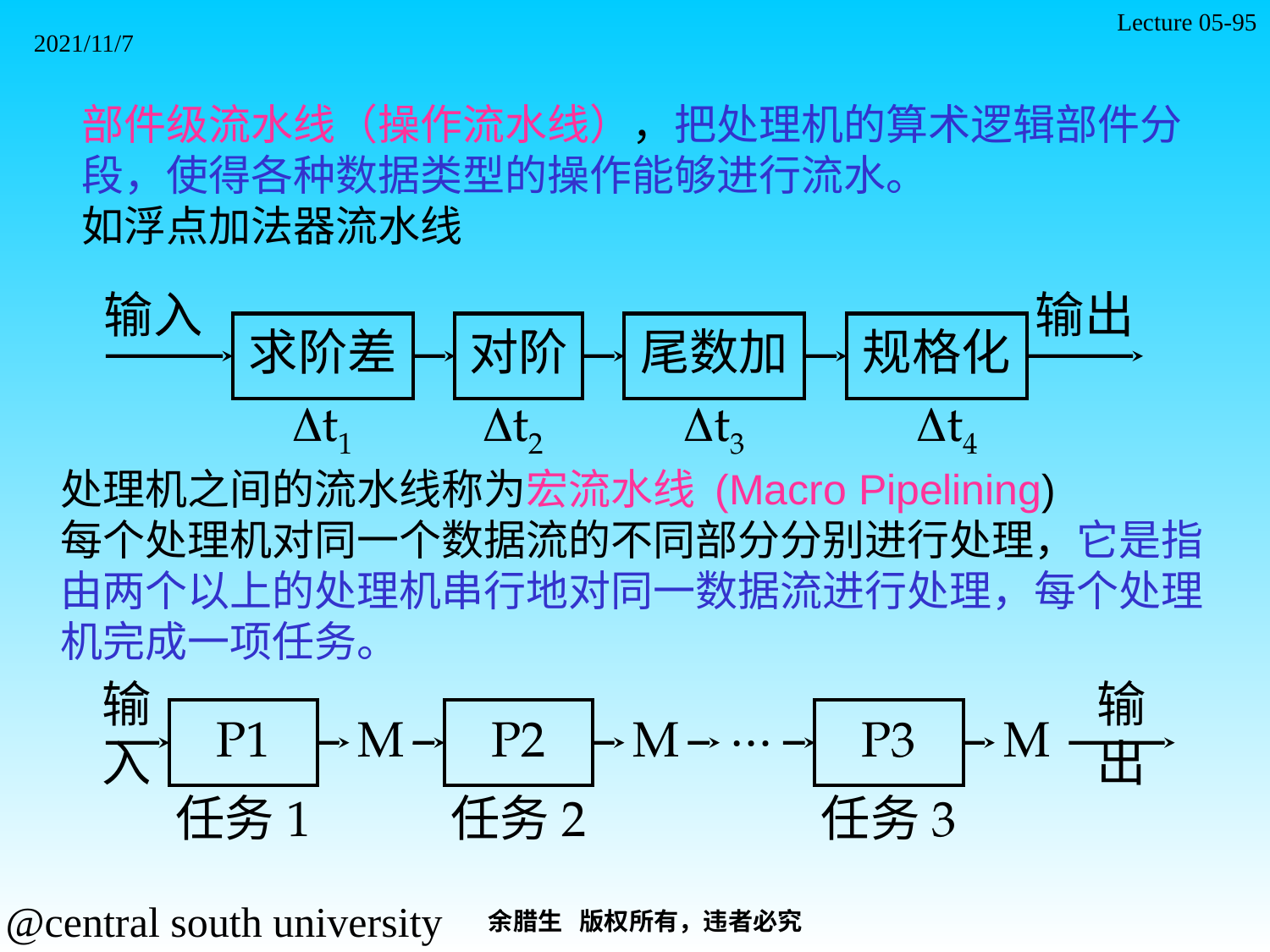

Lecture 05-95
2021/11/7
部件级流水线（操作流水线），把处理机的算术逻辑部件分段，使得各种数据类型的操作能够进行流水。
如浮点加法器流水线
输入
输出
求阶差
对阶
尾数加
规格化

Δt1
Δt2
Δt3
Δt4
处理机之间的流水线称为宏流水线 (Macro Pipelining)
每个处理机对同一个数据流的不同部分分别进行处理，它是指由两个以上的处理机串行地对同一数据流进行处理，每个处理机完成一项任务。

输
入
输
出
…
P1
P2
P3
M
M
M

任务1
任务2
任务3
余腊生   版权所有，违者必究